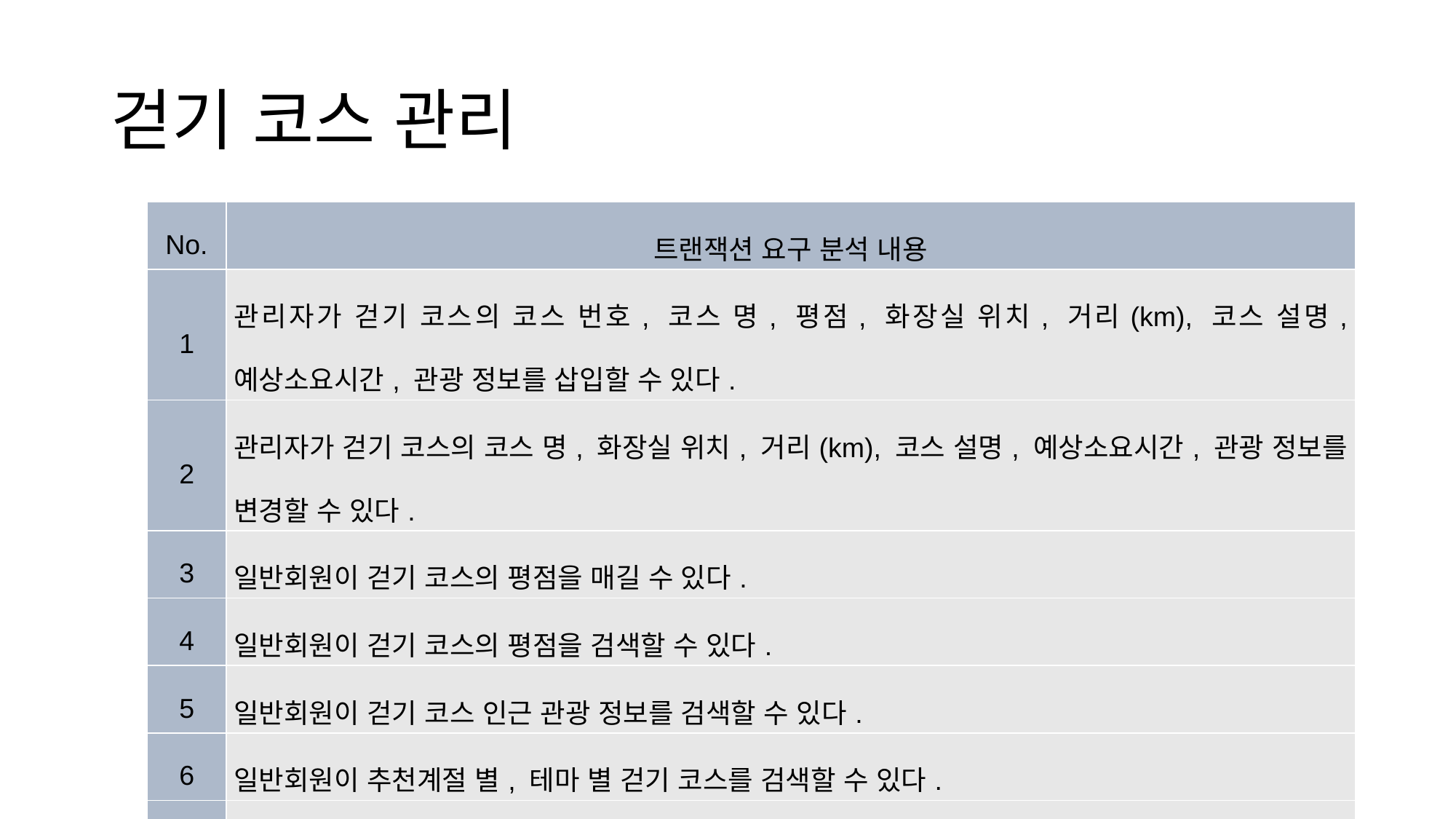

# 걷기 코스 관리
| No. | 트랜잭션 요구 분석 내용 |
| --- | --- |
| 1 | 관리자가 걷기 코스의 코스 번호, 코스 명, 평점, 화장실 위치, 거리(km), 코스 설명, 예상소요시간, 관광 정보를 삽입할 수 있다. |
| 2 | 관리자가 걷기 코스의 코스 명, 화장실 위치, 거리(km), 코스 설명, 예상소요시간, 관광 정보를 변경할 수 있다. |
| 3 | 일반회원이 걷기 코스의 평점을 매길 수 있다. |
| 4 | 일반회원이 걷기 코스의 평점을 검색할 수 있다. |
| 5 | 일반회원이 걷기 코스 인근 관광 정보를 검색할 수 있다. |
| 6 | 일반회원이 추천계절 별, 테마 별 걷기 코스를 검색할 수 있다. |
| 7 | 일반회원이 자신이 매긴 걷기 코스의 평점을 변경할 수 있다. |